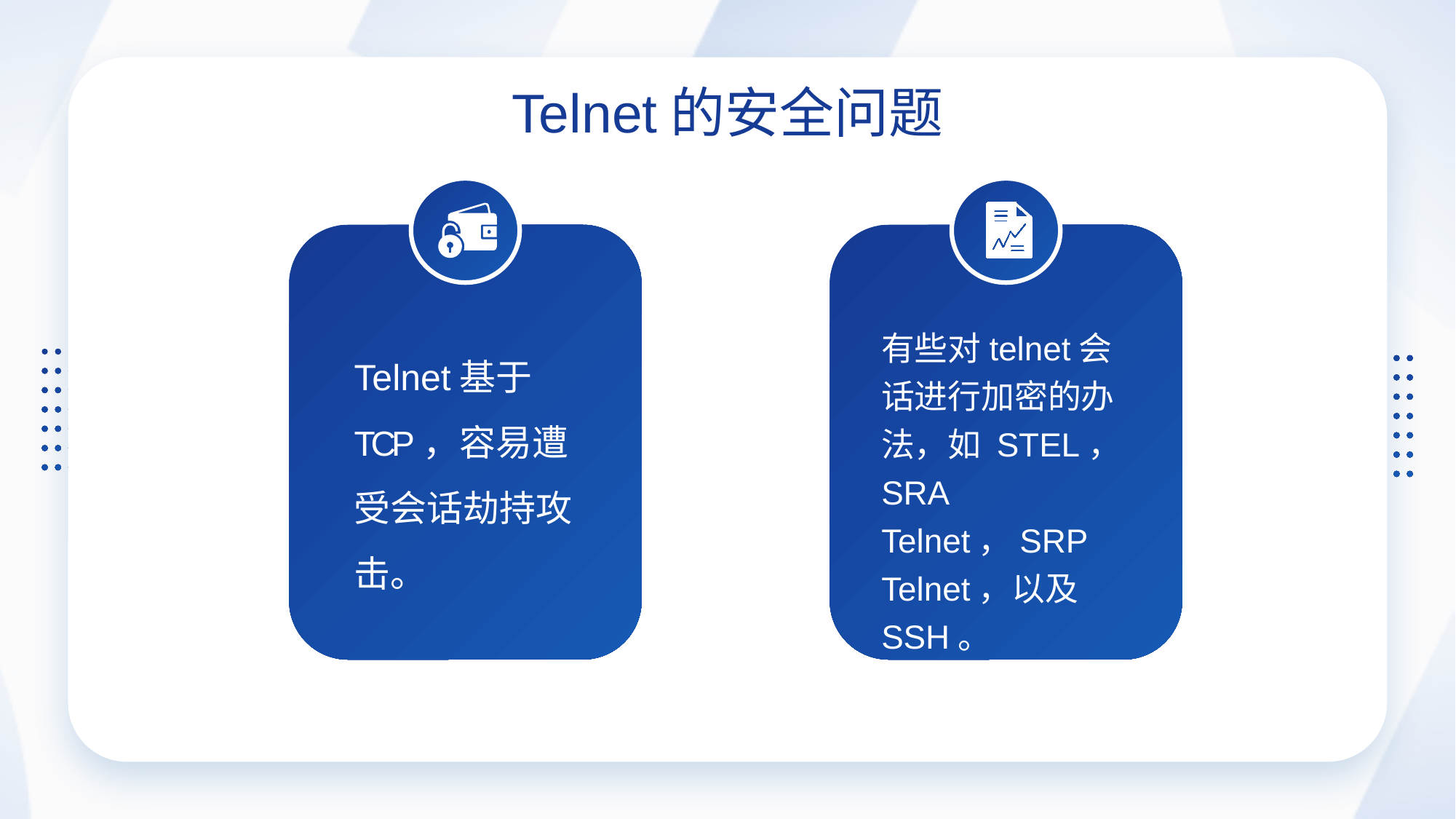

Telnet的安全问题

有些对telnet会话进行加密的办法，如 STEL，SRA Telnet，SRP Telnet，以及SSH。
Telnet基于TCP，容易遭受会话劫持攻击。